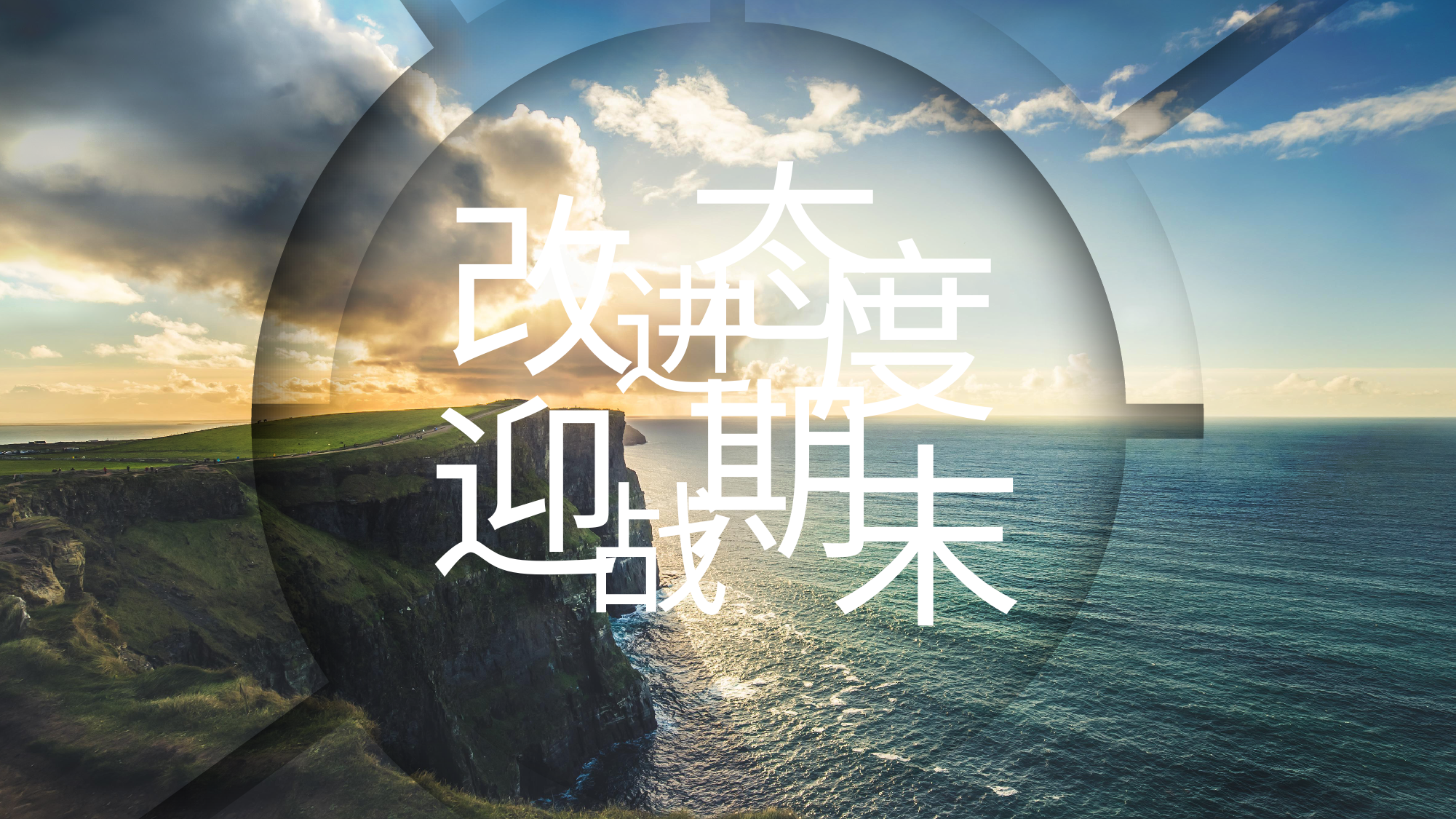

态
改
度
进
期
迎
末
战